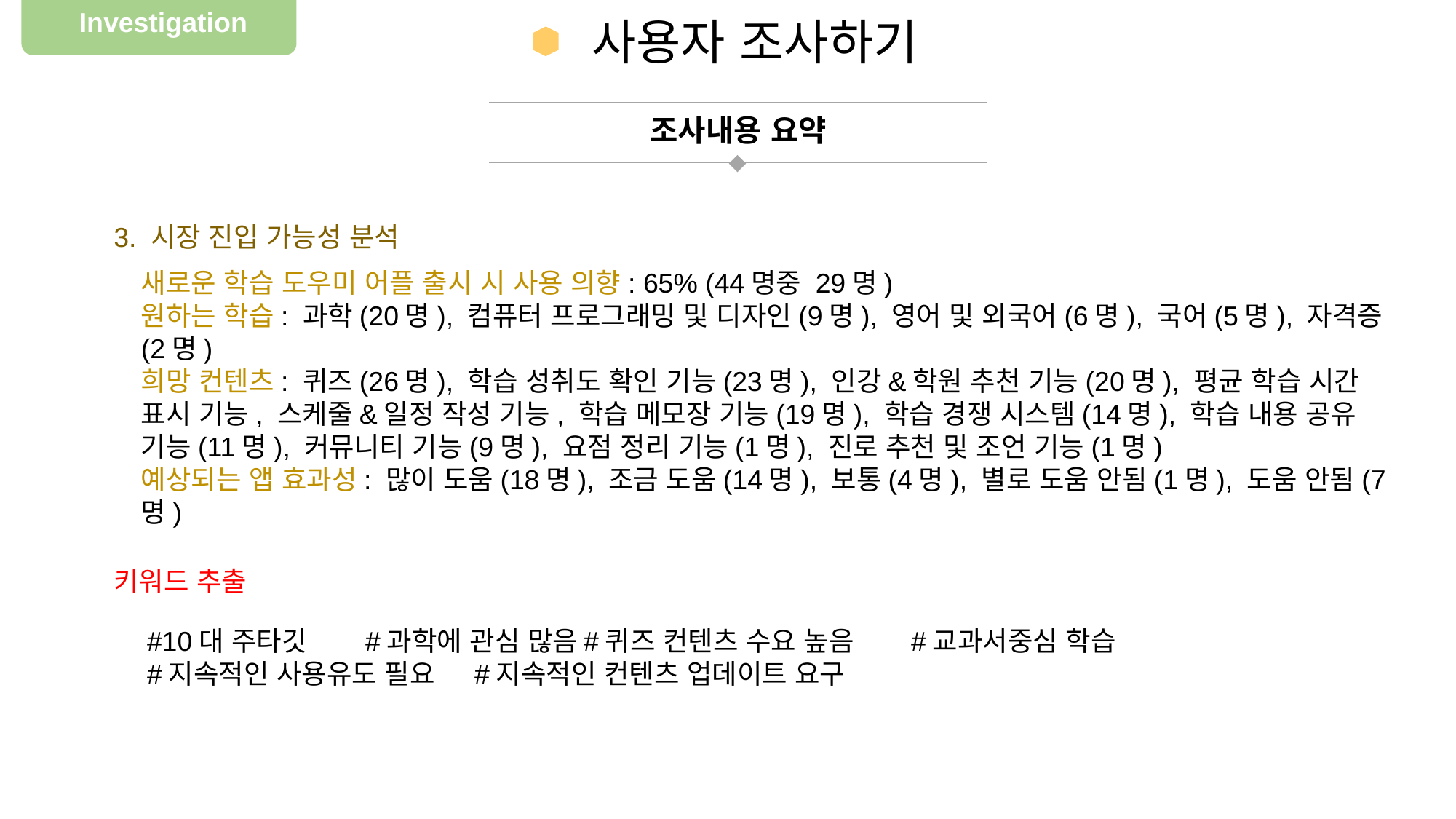

Investigation
사용자 조사하기

조사내용 요약

3. 시장 진입 가능성 분석
새로운 학습 도우미 어플 출시 시 사용 의향: 65% (44명중 29명)
원하는 학습: 과학(20명), 컴퓨터 프로그래밍 및 디자인(9명), 영어 및 외국어(6명), 국어(5명), 자격증(2명)
희망 컨텐츠: 퀴즈(26명), 학습 성취도 확인 기능(23명), 인강&학원 추천 기능(20명), 평균 학습 시간 표시 기능, 스케줄&일정 작성 기능, 학습 메모장 기능(19명), 학습 경쟁 시스템(14명), 학습 내용 공유 기능(11명), 커뮤니티 기능(9명), 요점 정리 기능(1명), 진로 추천 및 조언 기능(1명)
예상되는 앱 효과성: 많이 도움(18명), 조금 도움(14명), 보통(4명), 별로 도움 안됨(1명), 도움 안됨(7명)
키워드 추출
#10대 주타깃	#과학에 관심 많음	#퀴즈 컨텐츠 수요 높음	#교과서중심 학습
#지속적인 사용유도 필요	#지속적인 컨텐츠 업데이트 요구